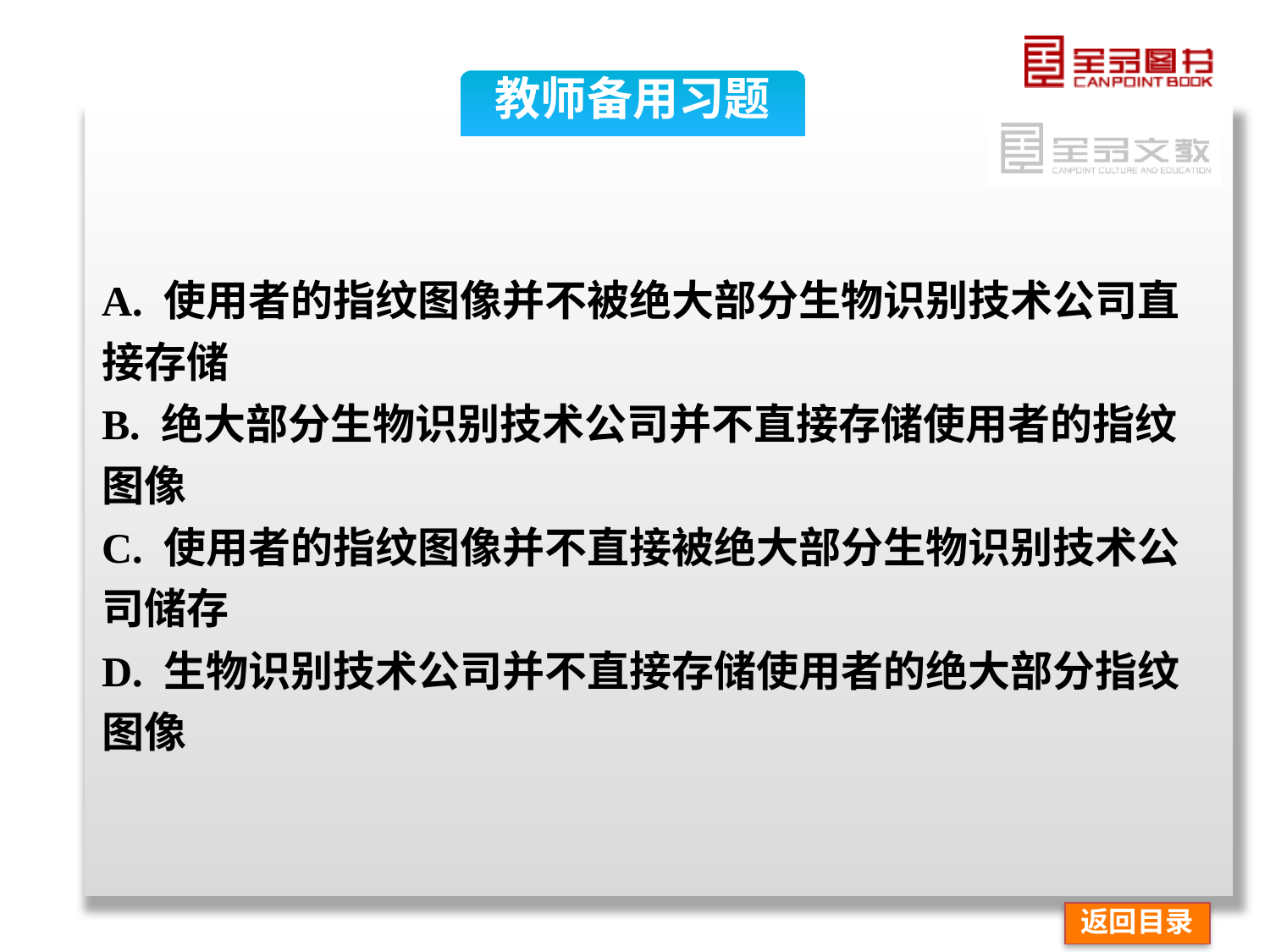

教师备用习题
A. 使用者的指纹图像并不被绝大部分生物识别技术公司直接存储
B. 绝大部分生物识别技术公司并不直接存储使用者的指纹图像
C. 使用者的指纹图像并不直接被绝大部分生物识别技术公司储存
D. 生物识别技术公司并不直接存储使用者的绝大部分指纹图像
返回目录